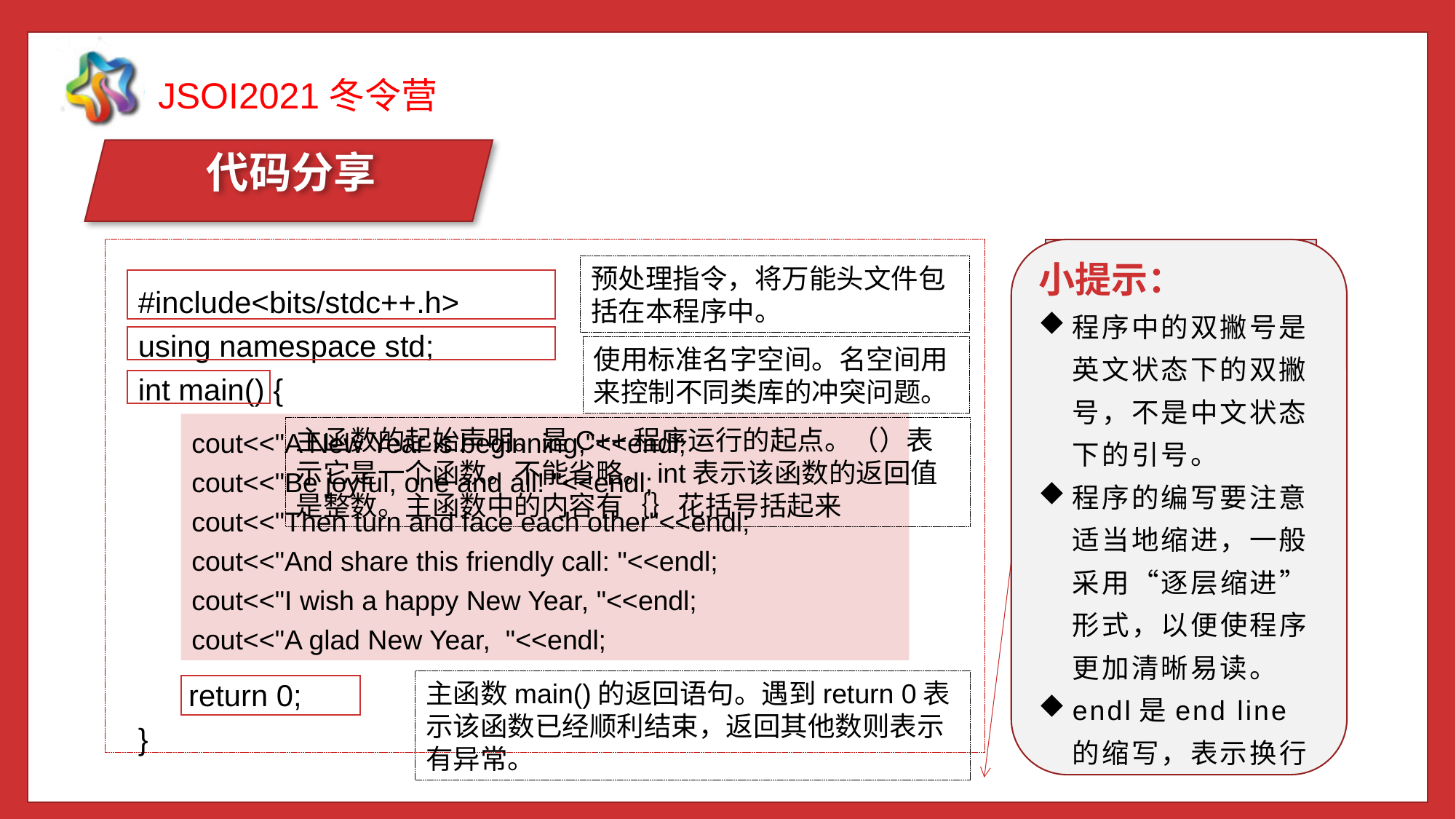

代码分享

小提示：
程序中的双撇号是英文状态下的双撇号，不是中文状态下的引号。
程序的编写要注意适当地缩进，一般采用“逐层缩进”形式，以便使程序更加清晰易读。
endl是end line的缩写，表示换行

程序模板
预处理指令，将万能头文件包括在本程序中。
#include<bits/stdc++.h>
using namespace std;
int main() {

      return 0;
}

使用标准名字空间。名空间用来控制不同类库的冲突问题。

cout<<"A New Year is beginning,"<<endl;
cout<<"Be joyful, one and all! "<<endl;
cout<<"Then turn and face each other"<<endl;
cout<<"And share this friendly call: "<<endl;
cout<<"I wish a happy New Year, "<<endl;
cout<<"A glad New Year,  "<<endl;
主函数的起始声明。是C++程序运行的起点。（）表示它是一个函数。不能省略。int表示该函数的返回值是整数。主函数中的内容有｛｝花括号括起来
主函数main()的返回语句。遇到return 0表示该函数已经顺利结束，返回其他数则表示有异常。